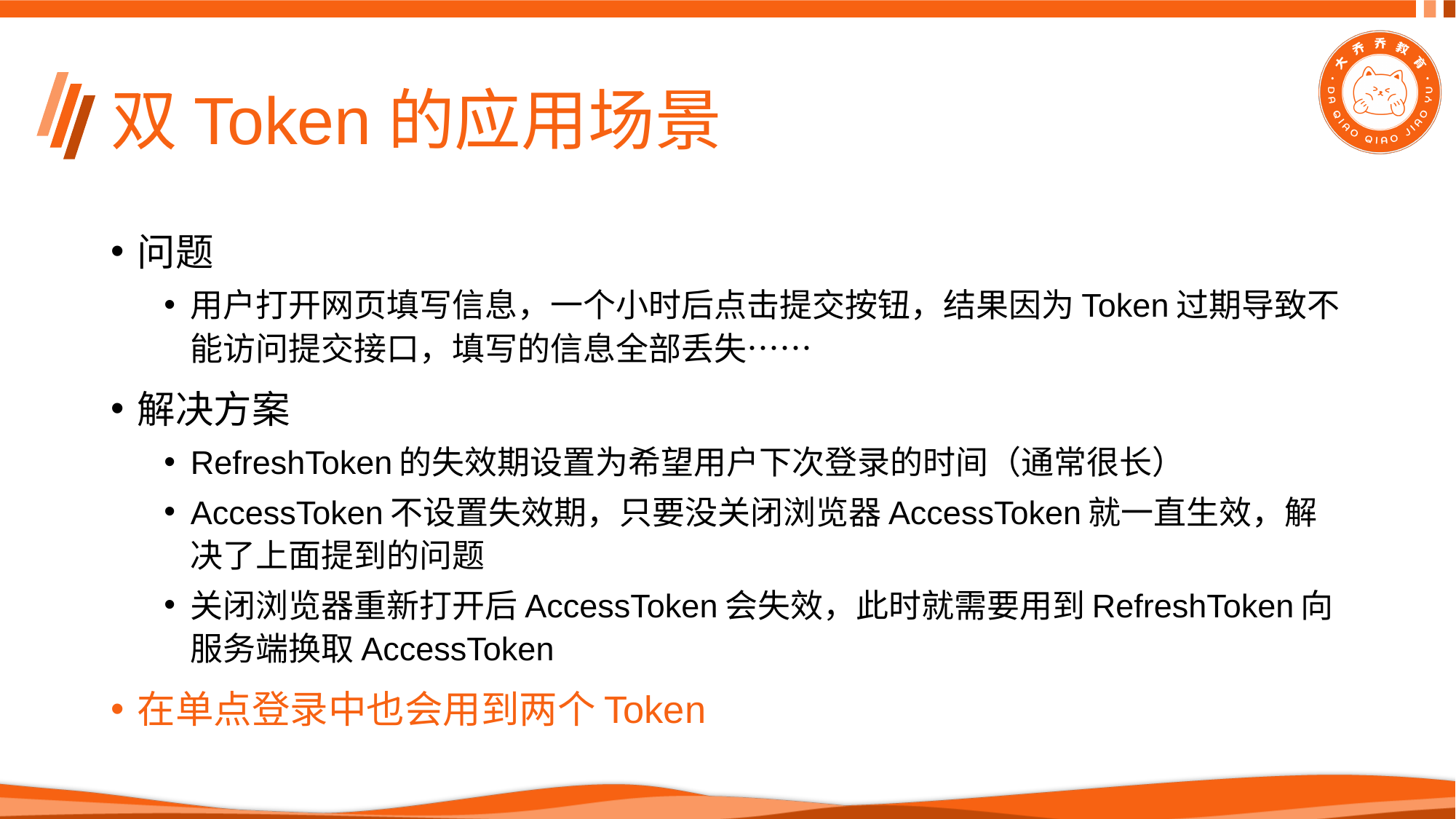

# 双Token的应用场景
问题
用户打开网页填写信息，一个小时后点击提交按钮，结果因为Token过期导致不能访问提交接口，填写的信息全部丢失……
解决方案
RefreshToken的失效期设置为希望用户下次登录的时间（通常很长）
AccessToken不设置失效期，只要没关闭浏览器AccessToken就一直生效，解决了上面提到的问题
关闭浏览器重新打开后AccessToken会失效，此时就需要用到RefreshToken向服务端换取AccessToken
在单点登录中也会用到两个Token